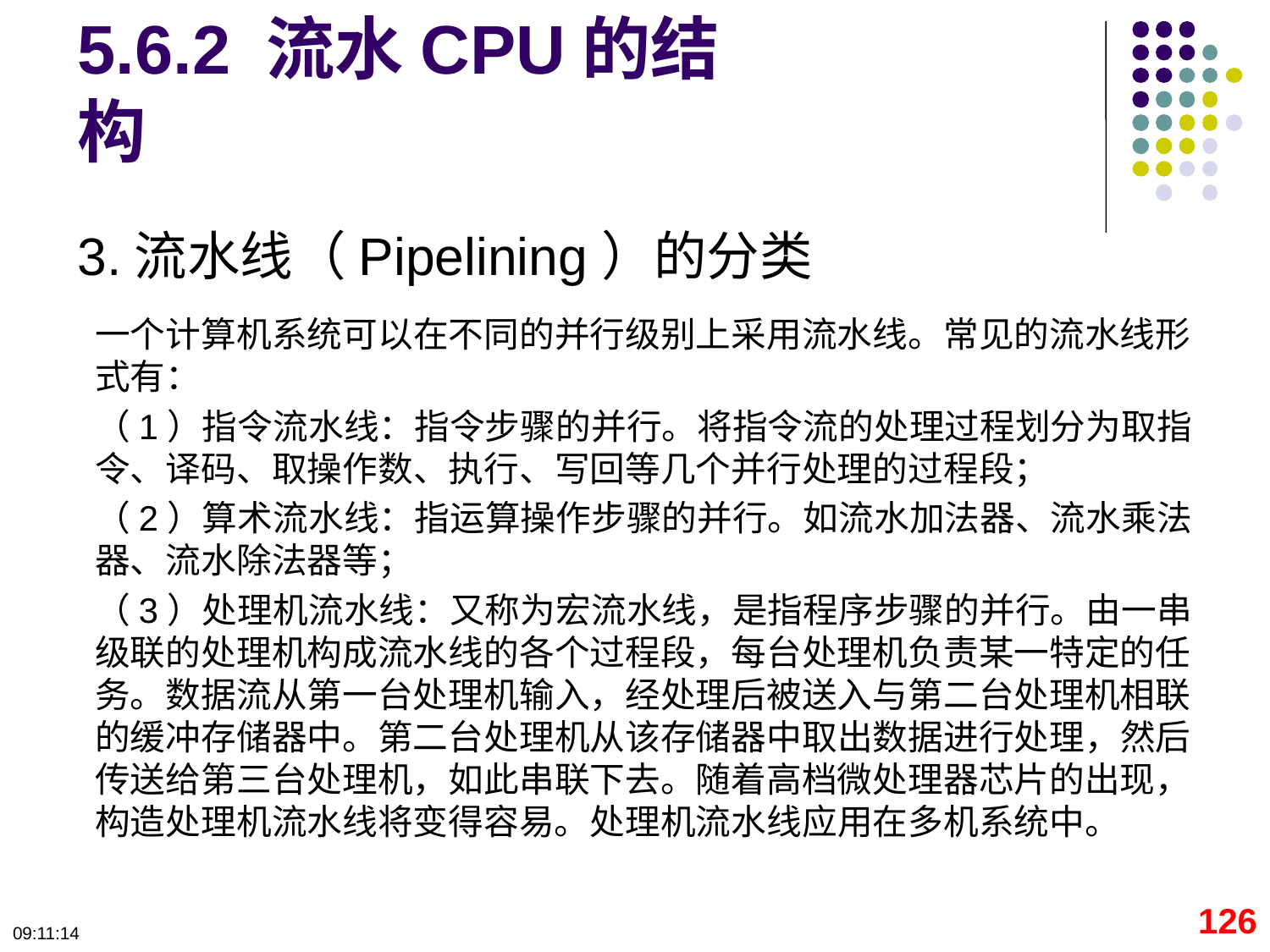

# 5.6.2 流水CPU的结构
3.流水线（Pipelining）的分类
一个计算机系统可以在不同的并行级别上采用流水线。常见的流水线形式有：
（1）指令流水线：指令步骤的并行。将指令流的处理过程划分为取指令、译码、取操作数、执行、写回等几个并行处理的过程段；
（2）算术流水线：指运算操作步骤的并行。如流水加法器、流水乘法器、流水除法器等；
（3）处理机流水线：又称为宏流水线，是指程序步骤的并行。由一串级联的处理机构成流水线的各个过程段，每台处理机负责某一特定的任务。数据流从第一台处理机输入，经处理后被送入与第二台处理机相联的缓冲存储器中。第二台处理机从该存储器中取出数据进行处理，然后传送给第三台处理机，如此串联下去。随着高档微处理器芯片的出现，构造处理机流水线将变得容易。处理机流水线应用在多机系统中。
126
09:11:14